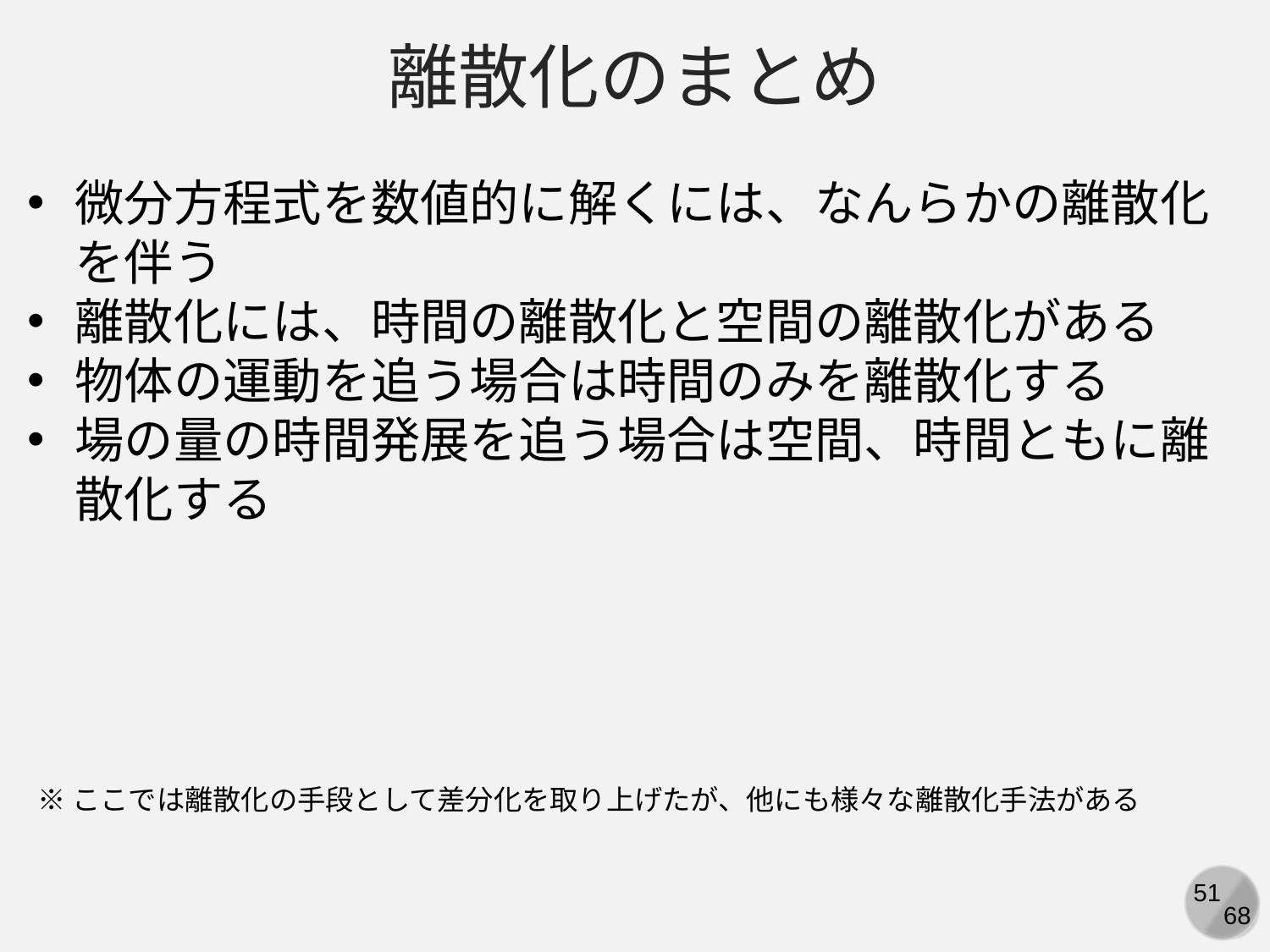

離散化のまとめ
微分方程式を数値的に解くには、なんらかの離散化を伴う
離散化には、時間の離散化と空間の離散化がある
物体の運動を追う場合は時間のみを離散化する
場の量の時間発展を追う場合は空間、時間ともに離散化する
※ここでは離散化の手段として差分化を取り上げたが、他にも様々な離散化手法がある